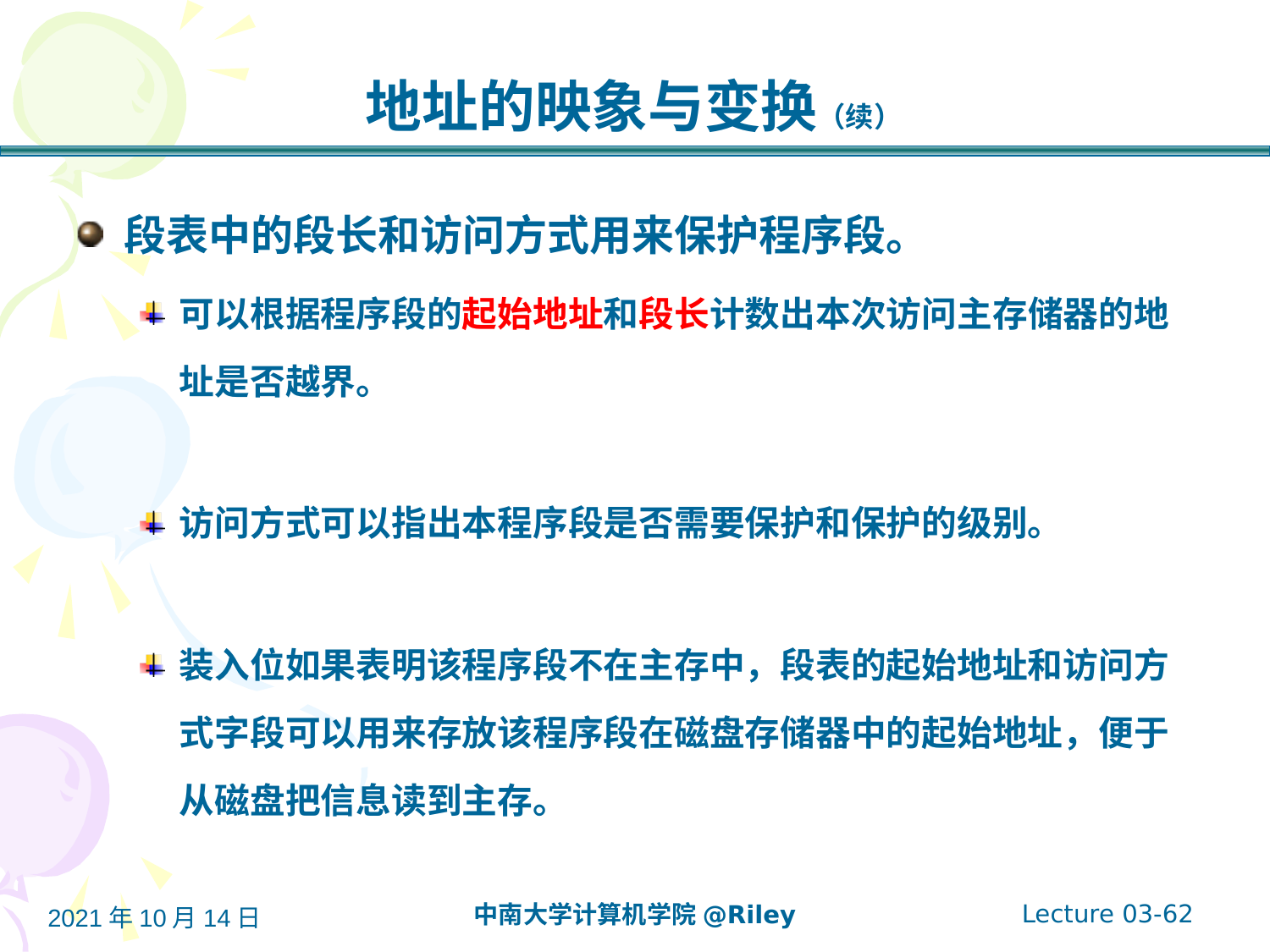

# 地址的映象与变换（续）
段表中的段长和访问方式用来保护程序段。
可以根据程序段的起始地址和段长计数出本次访问主存储器的地址是否越界。

访问方式可以指出本程序段是否需要保护和保护的级别。

装入位如果表明该程序段不在主存中，段表的起始地址和访问方式字段可以用来存放该程序段在磁盘存储器中的起始地址，便于从磁盘把信息读到主存。
Lecture 03-62
中南大学计算机学院@Riley
2021年10月14日